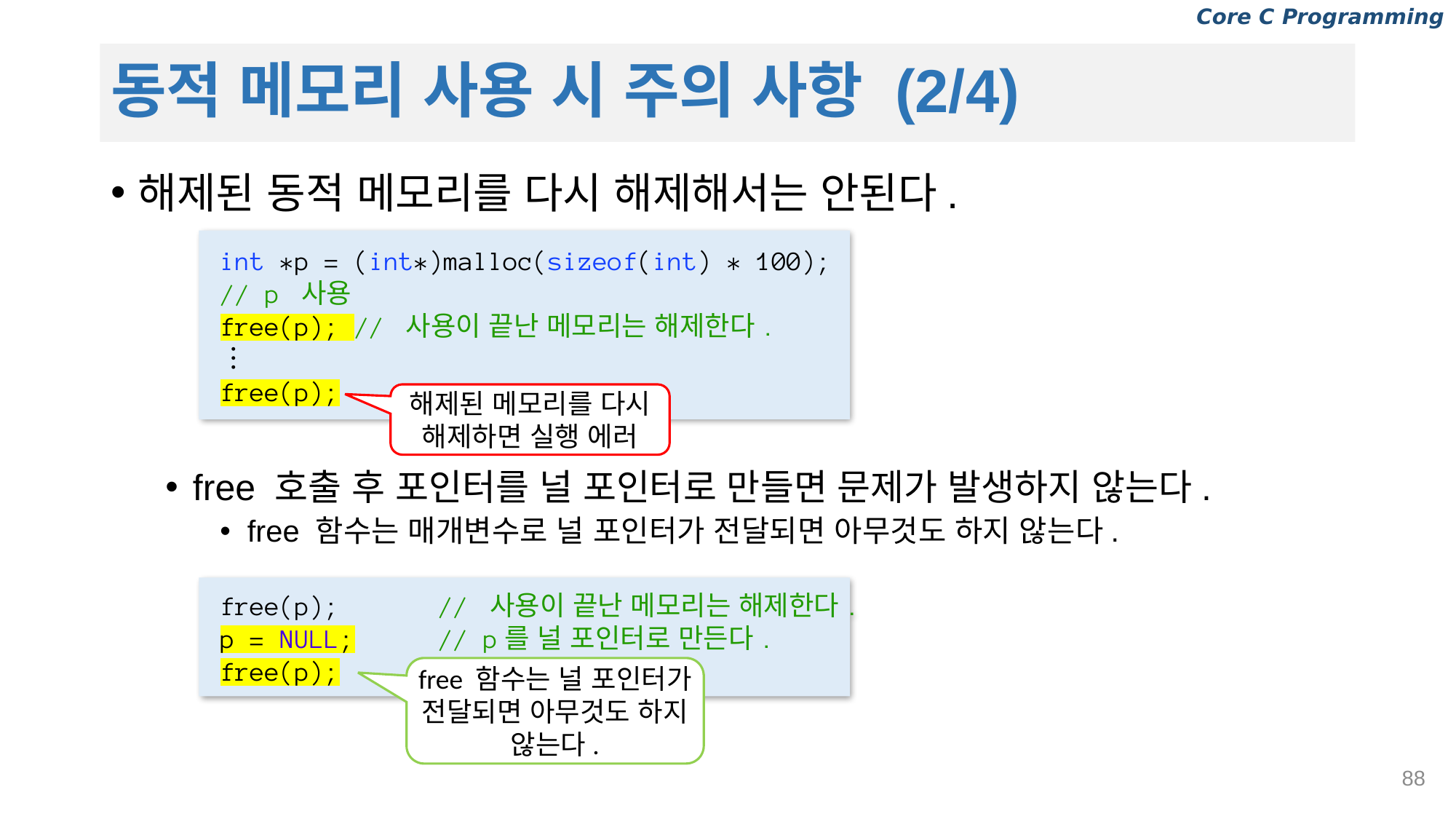

# 동적 메모리 사용 시 주의 사항 (2/4)
해제된 동적 메모리를 다시 해제해서는 안된다.

free 호출 후 포인터를 널 포인터로 만들면 문제가 발생하지 않는다.
free 함수는 매개변수로 널 포인터가 전달되면 아무것도 하지 않는다.
int *p = (int*)malloc(sizeof(int) * 100);
// p 사용
free(p); // 사용이 끝난 메모리는 해제한다.
︙
free(p);
해제된 메모리를 다시 해제하면 실행 에러
free(p);	// 사용이 끝난 메모리는 해제한다.
p = NULL;	// p를 널 포인터로 만든다.
free(p);
free 함수는 널 포인터가 전달되면 아무것도 하지 않는다.
88